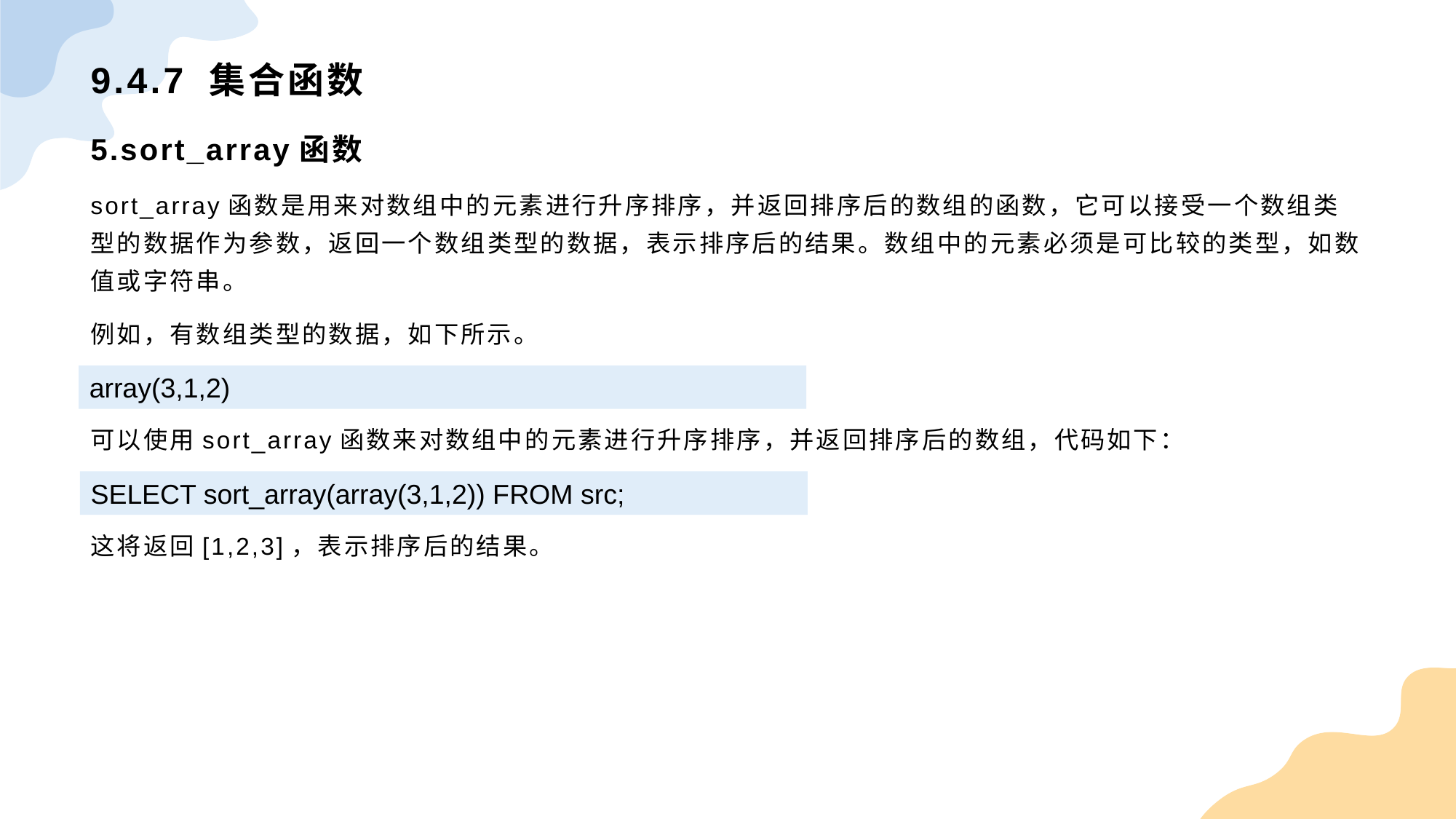

# 9.4.7 集合函数
5.sort_array函数
sort_array函数是用来对数组中的元素进行升序排序，并返回排序后的数组的函数，它可以接受一个数组类型的数据作为参数，返回一个数组类型的数据，表示排序后的结果。数组中的元素必须是可比较的类型，如数值或字符串。
例如，有数组类型的数据，如下所示。

可以使用sort_array函数来对数组中的元素进行升序排序，并返回排序后的数组，代码如下：

这将返回[1,2,3]，表示排序后的结果。
array(3,1,2)
SELECT sort_array(array(3,1,2)) FROM src;